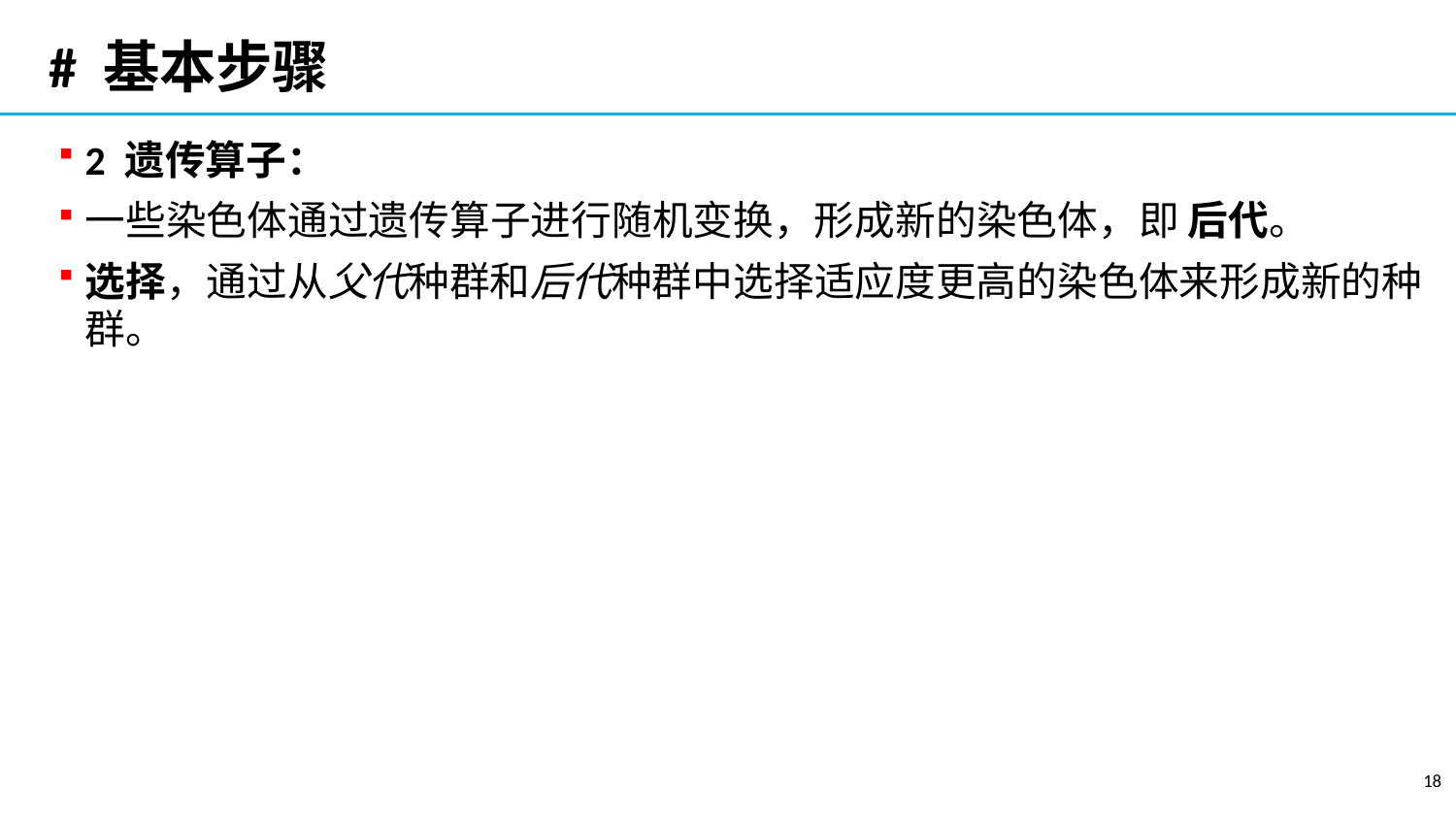

# # 基本步骤

2 遗传算子：
一些染色体通过遗传算子进行随机变换，形成新的染色体，即 后代。
选择，通过从父代种群和后代种群中选择适应度更高的染色体来形成新的种群。
18